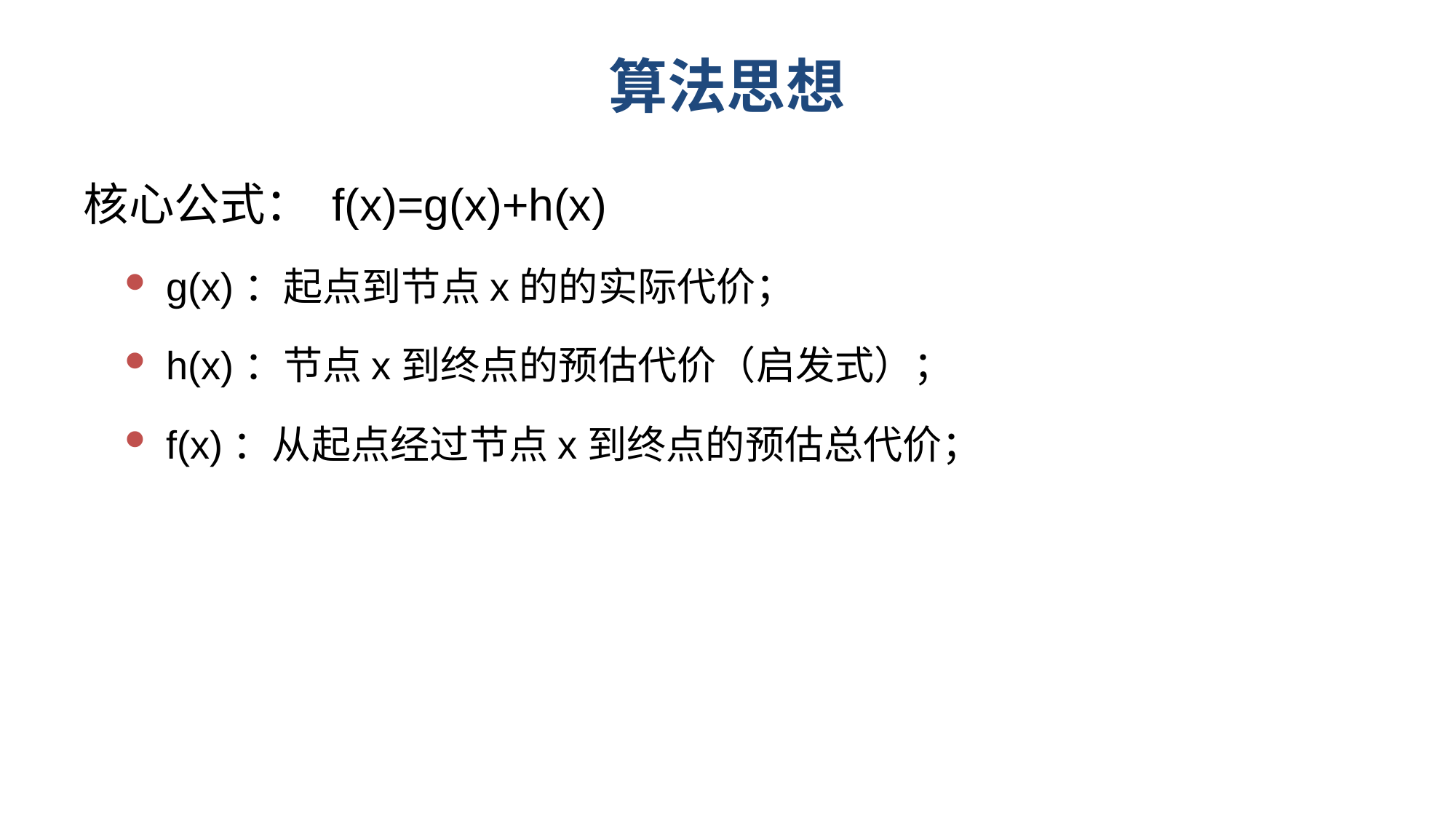

# 算法思想
核心公式： f(x)=g(x)+h(x)
g(x)：起点到节点x的的实际代价；
h(x)：节点x到终点的预估代价（启发式）；
f(x)：从起点经过节点x到终点的预估总代价；